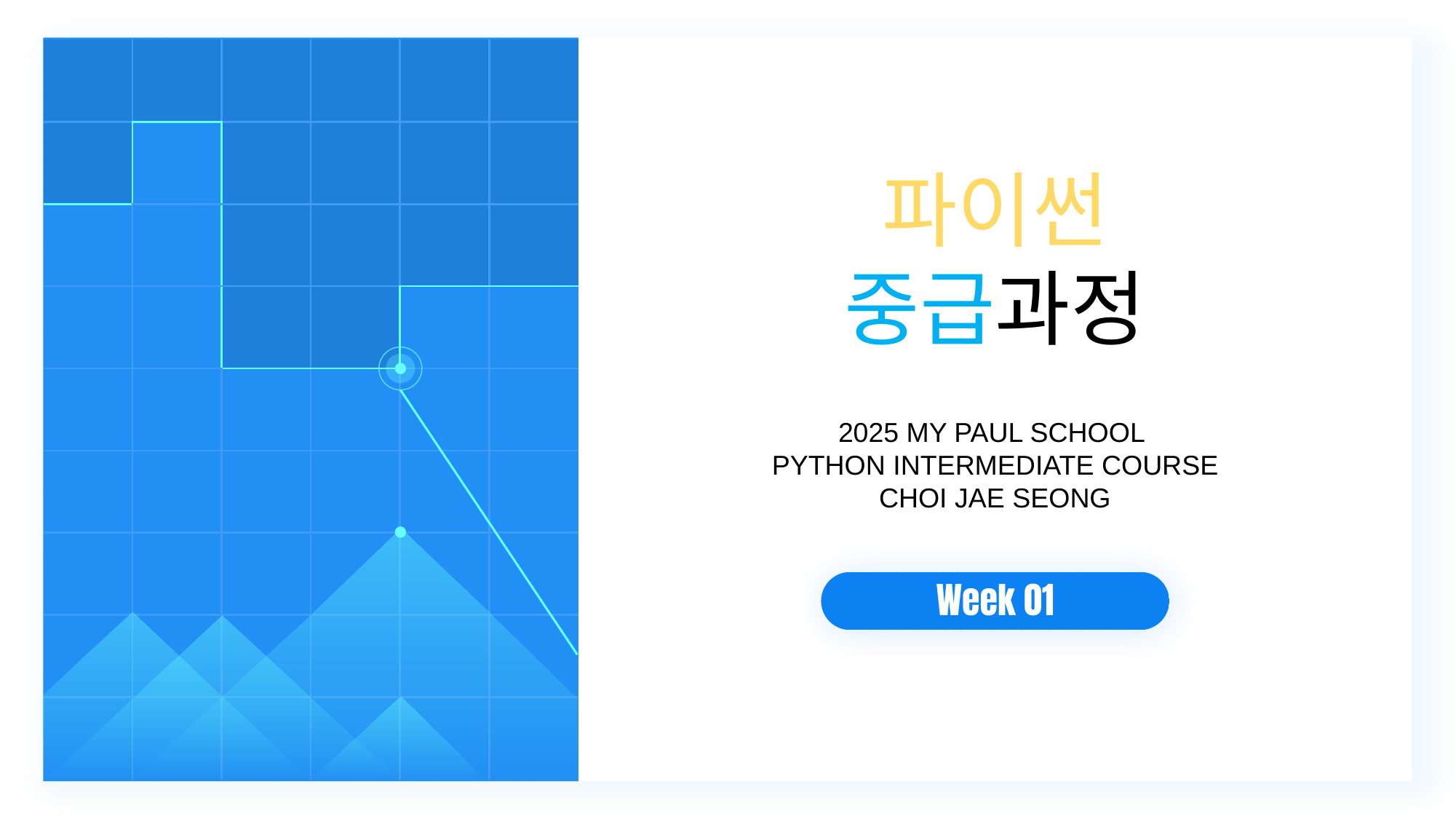

|  |  |  |  |  |  |
| --- | --- | --- | --- | --- | --- |
|  |  |  |  |  |  |
|  |  |  |  |  |  |
|  |  |  |  |  |  |
|  |  |  |  |  |  |
|  |  |  |  |  |  |
|  |  |  |  |  |  |
|  |  |  |  |  |  |
|  |  |  |  |  |  |
파이썬
중급과정

2025 MY PAUL SCHOOL
PYTHON INTERMEDIATE COURSE
CHOI JAE SEONG

Week 01